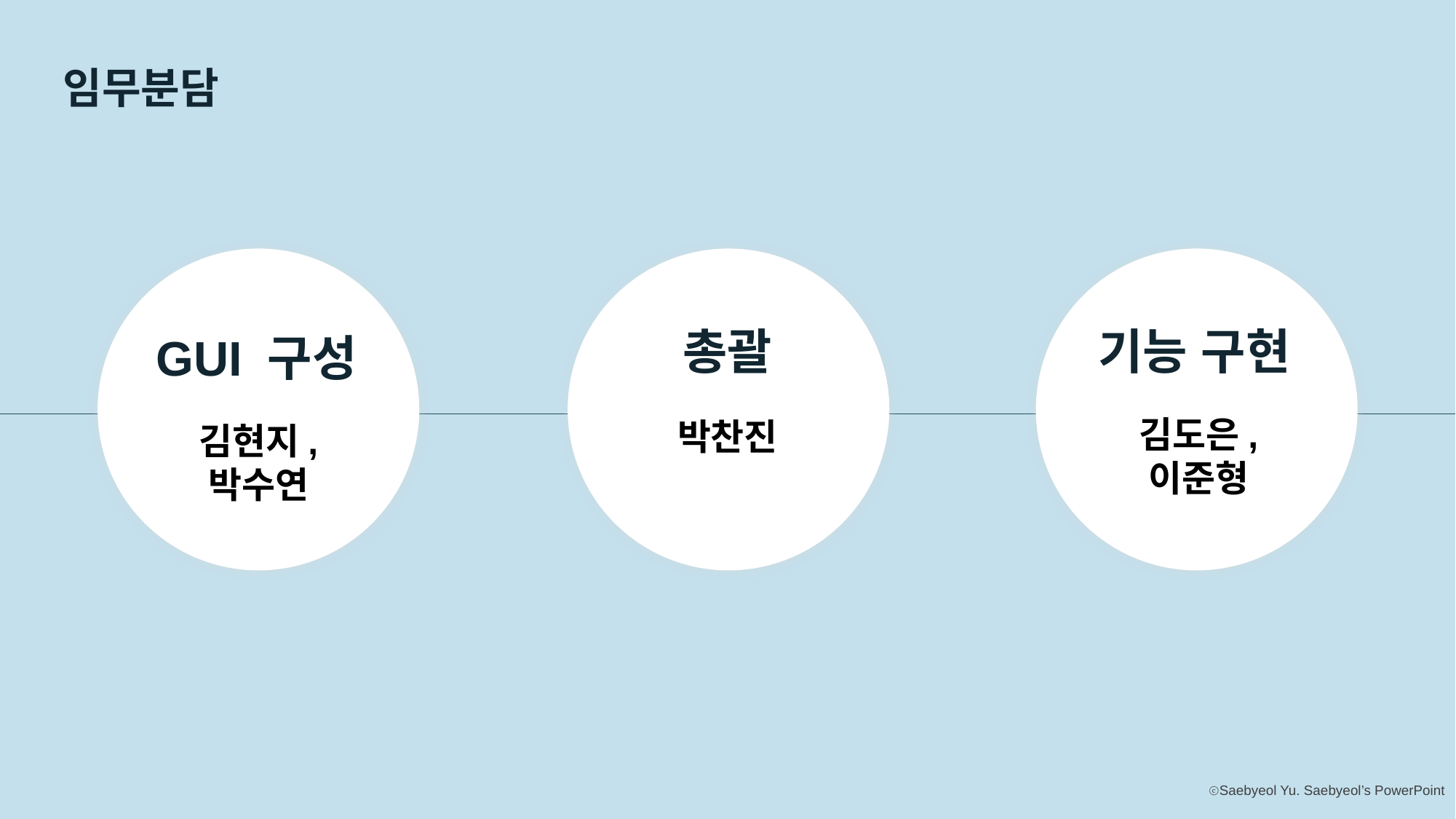

임무분담

총괄
기능 구현
GUI 구성
김도은, 이준형
박찬진
김현지, 박수연